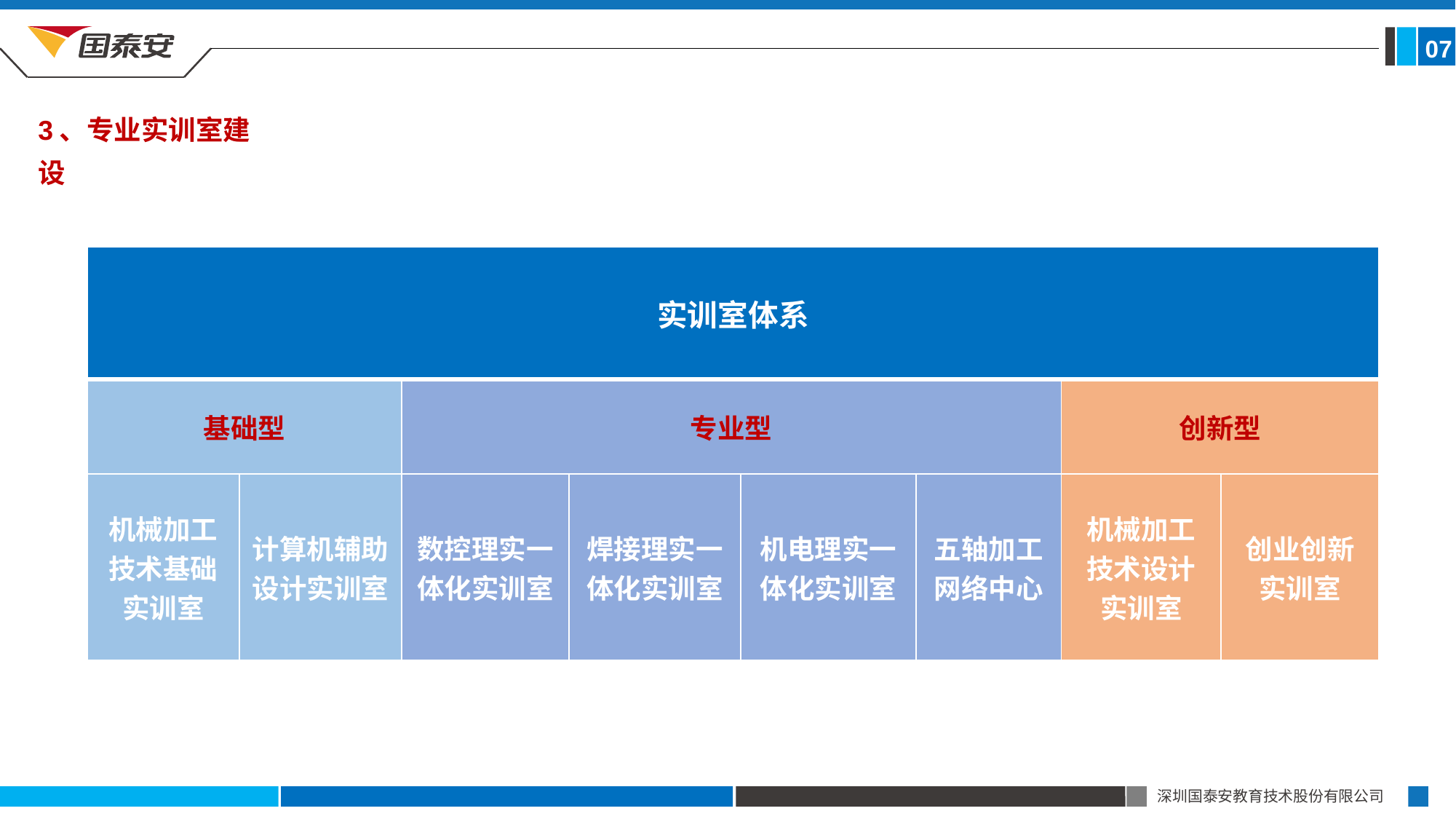

07
3、专业实训室建设
| 实训室体系 |  |  |  |  |  |  |  |
| --- | --- | --- | --- | --- | --- | --- | --- |
| 基础型 |  | 专业型 |  |  |  | 创新型 |  |
| 机械加工技术基础实训室 | 计算机辅助设计实训室 | 数控理实一体化实训室 | 焊接理实一体化实训室 | 机电理实一体化实训室 | 五轴加工网络中心 | 机械加工技术设计实训室 | 创业创新实训室 |